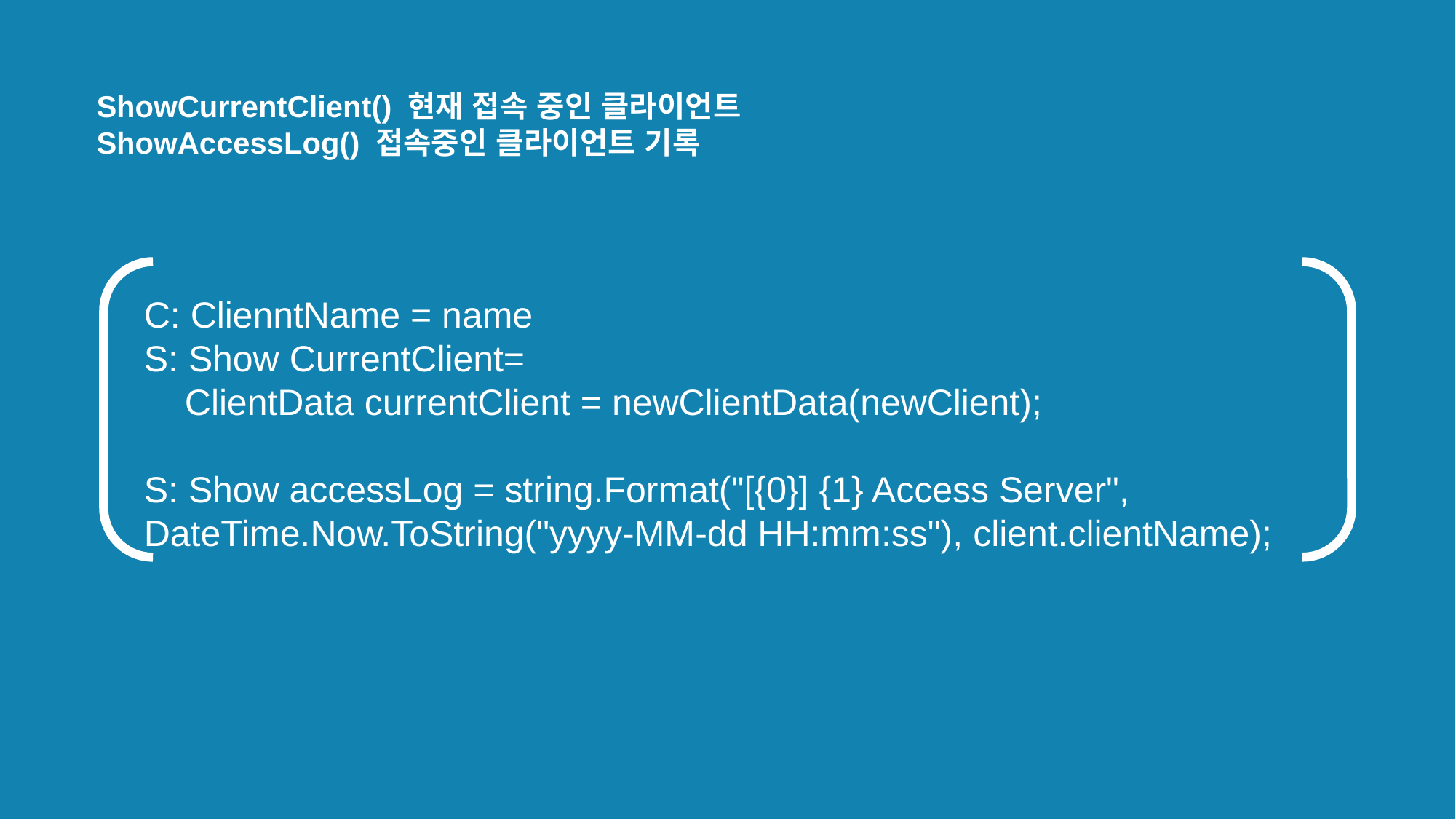

ShowCurrentClient() 현재 접속 중인 클라이언트
ShowAccessLog() 접속중인 클라이언트 기록

C: ClienntName = name
S: Show CurrentClient=
    ClientData currentClient = newClientData(newClient);

S: Show accessLog = string.Format("[{0}] {1} Access Server", DateTime.Now.ToString("yyyy-MM-dd HH:mm:ss"), client.clientName);